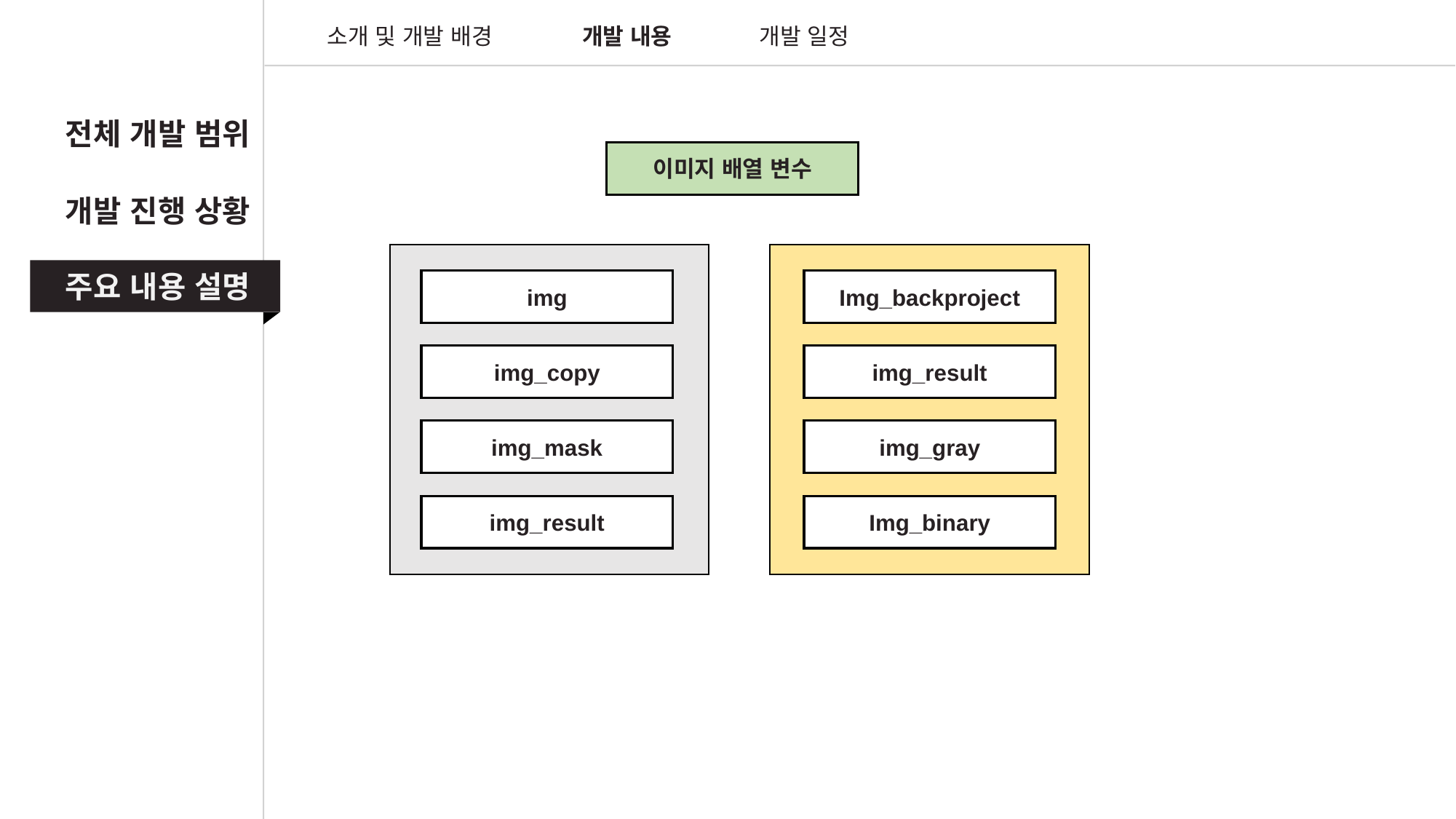

소개 및 개발 배경
개발 내용
개발 일정
전체 개발 범위
이미지 배열 변수
개발 진행 상황

주요 내용 설명
img
Img_backproject

img_copy
img_result
img_mask
img_gray
img_result
Img_binary